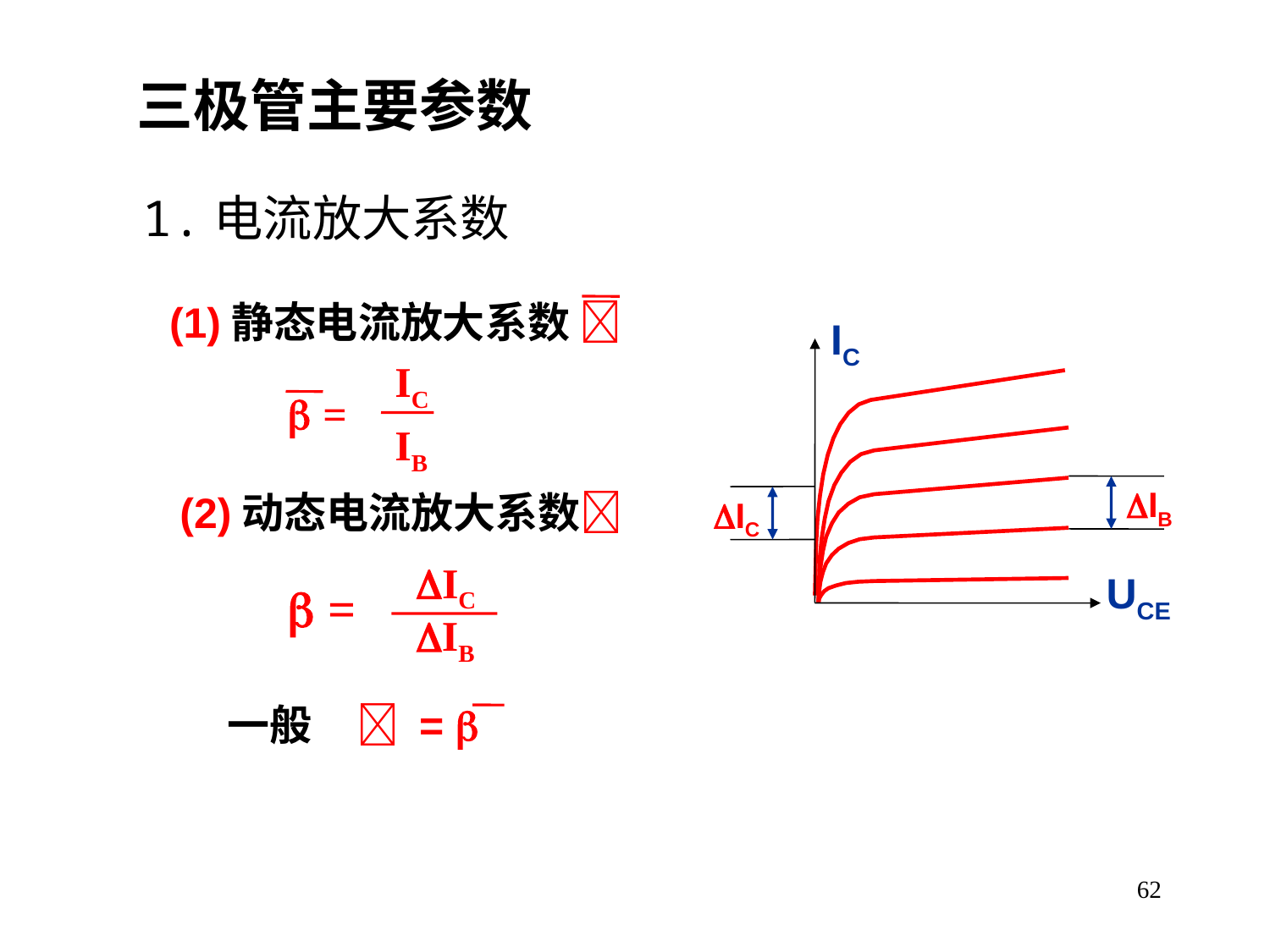

三极管主要参数
1.电流放大系数
(1)静态电流放大系数 β

IC

UCE

IC
β =

IB

ΔIB

(2)动态电流放大系数β
ΔIC

ΔIC
β =
ΔIB

一般     β = β

62